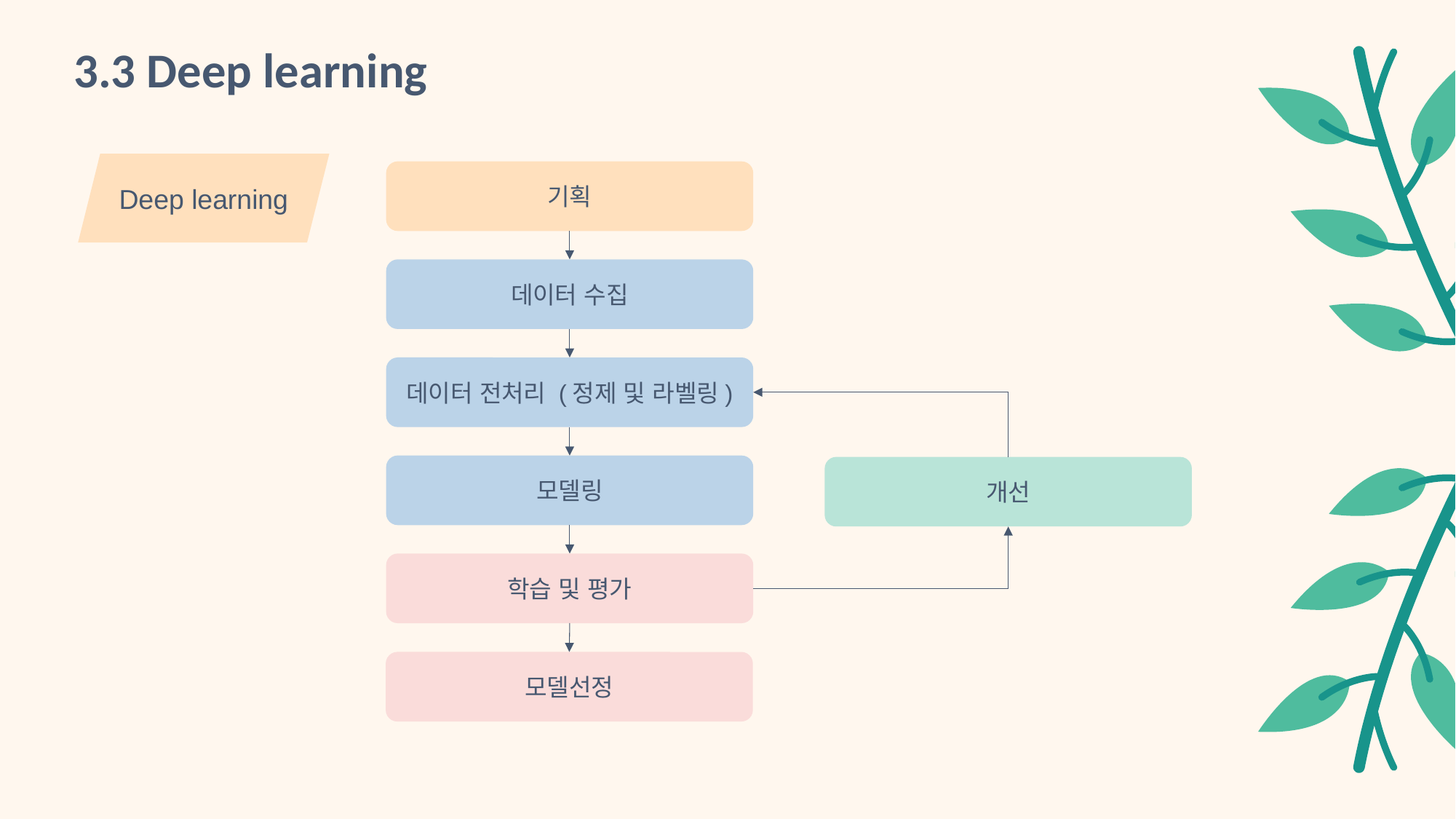

3.3 Deep learning
Deep learning
기획
데이터 수집

데이터 전처리 (정제 및 라벨링)
모델링
개선
학습 및 평가
모델선정